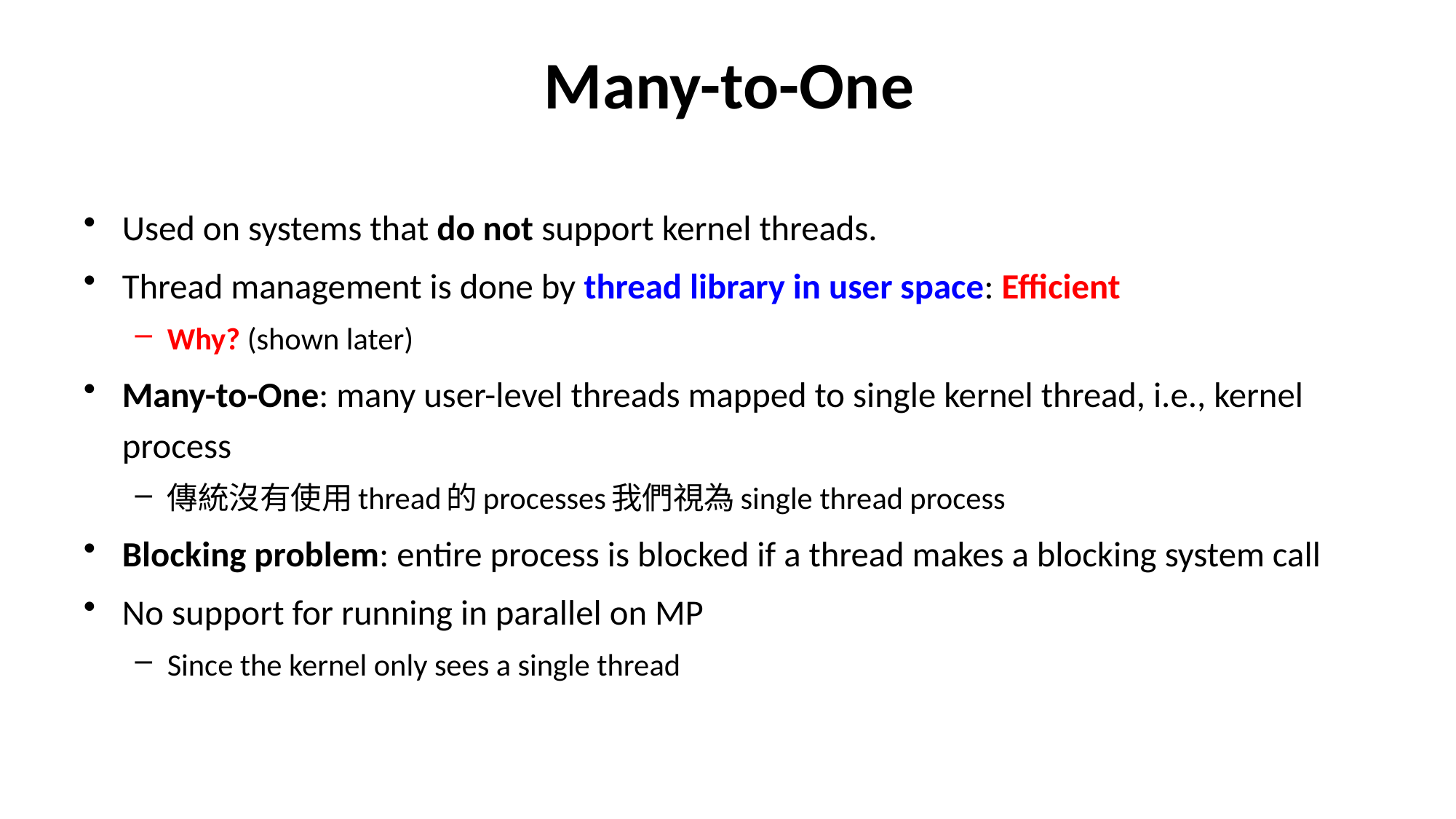

# Many-to-One
Used on systems that do not support kernel threads.
Thread management is done by thread library in user space: Efficient
Why? (shown later)
Many-to-One: many user-level threads mapped to single kernel thread, i.e., kernel process
傳統沒有使用thread的processes我們視為single thread process
Blocking problem: entire process is blocked if a thread makes a blocking system call
No support for running in parallel on MP
Since the kernel only sees a single thread